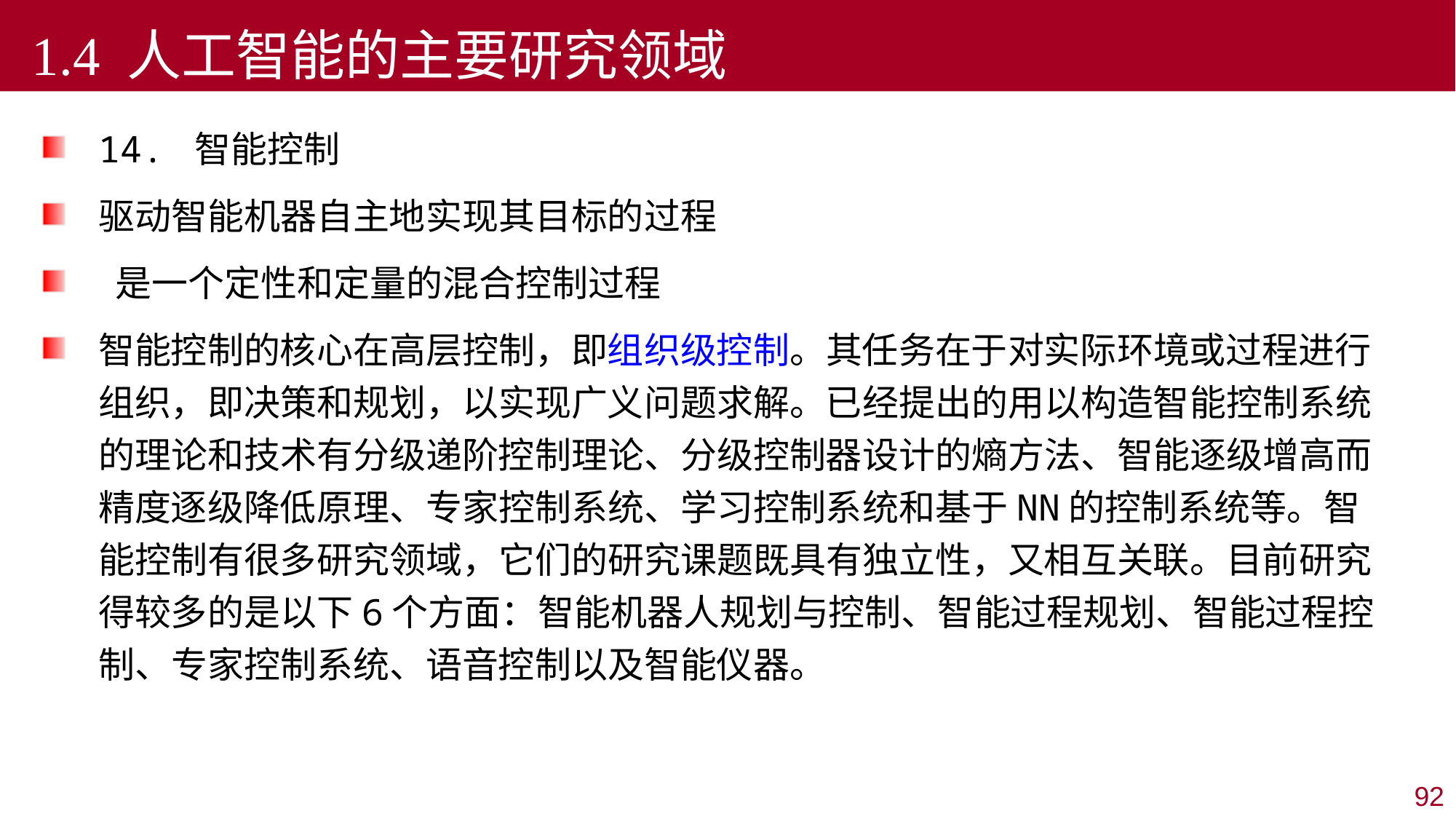

1.4 人工智能的主要研究领域

14. 智能控制
驱动智能机器自主地实现其目标的过程
 是一个定性和定量的混合控制过程
智能控制的核心在高层控制，即组织级控制。其任务在于对实际环境或过程进行组织，即决策和规划，以实现广义问题求解。已经提出的用以构造智能控制系统的理论和技术有分级递阶控制理论、分级控制器设计的熵方法、智能逐级增高而精度逐级降低原理、专家控制系统、学习控制系统和基于NN的控制系统等。智能控制有很多研究领域，它们的研究课题既具有独立性，又相互关联。目前研究得较多的是以下6个方面：智能机器人规划与控制、智能过程规划、智能过程控制、专家控制系统、语音控制以及智能仪器。
92